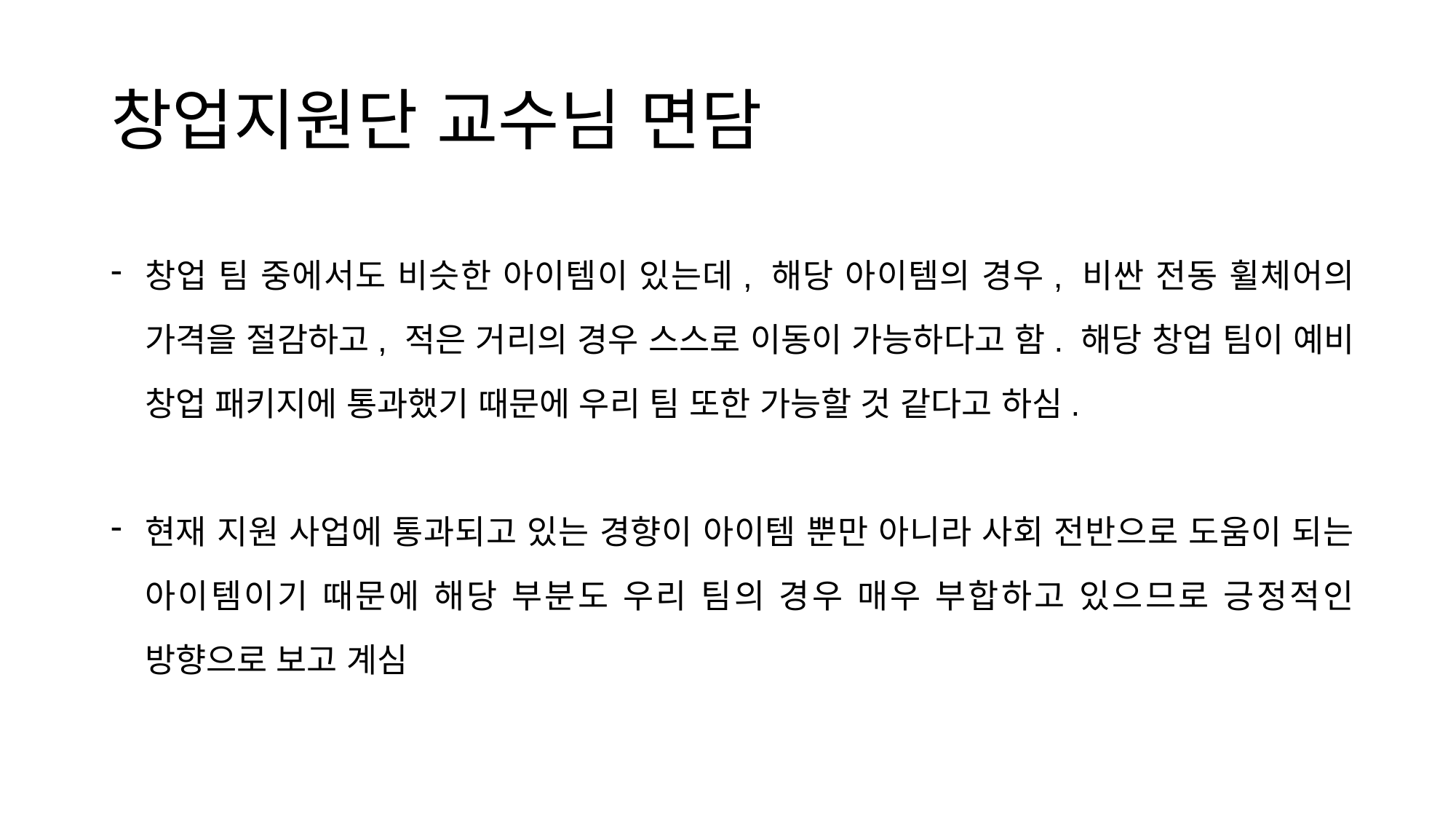

# 창업지원단 교수님 면담
창업 팀 중에서도 비슷한 아이템이 있는데, 해당 아이템의 경우, 비싼 전동 휠체어의 가격을 절감하고, 적은 거리의 경우 스스로 이동이 가능하다고 함. 해당 창업 팀이 예비 창업 패키지에 통과했기 때문에 우리 팀 또한 가능할 것 같다고 하심.

현재 지원 사업에 통과되고 있는 경향이 아이템 뿐만 아니라 사회 전반으로 도움이 되는 아이템이기 때문에 해당 부분도 우리 팀의 경우 매우 부합하고 있으므로 긍정적인 방향으로 보고 계심